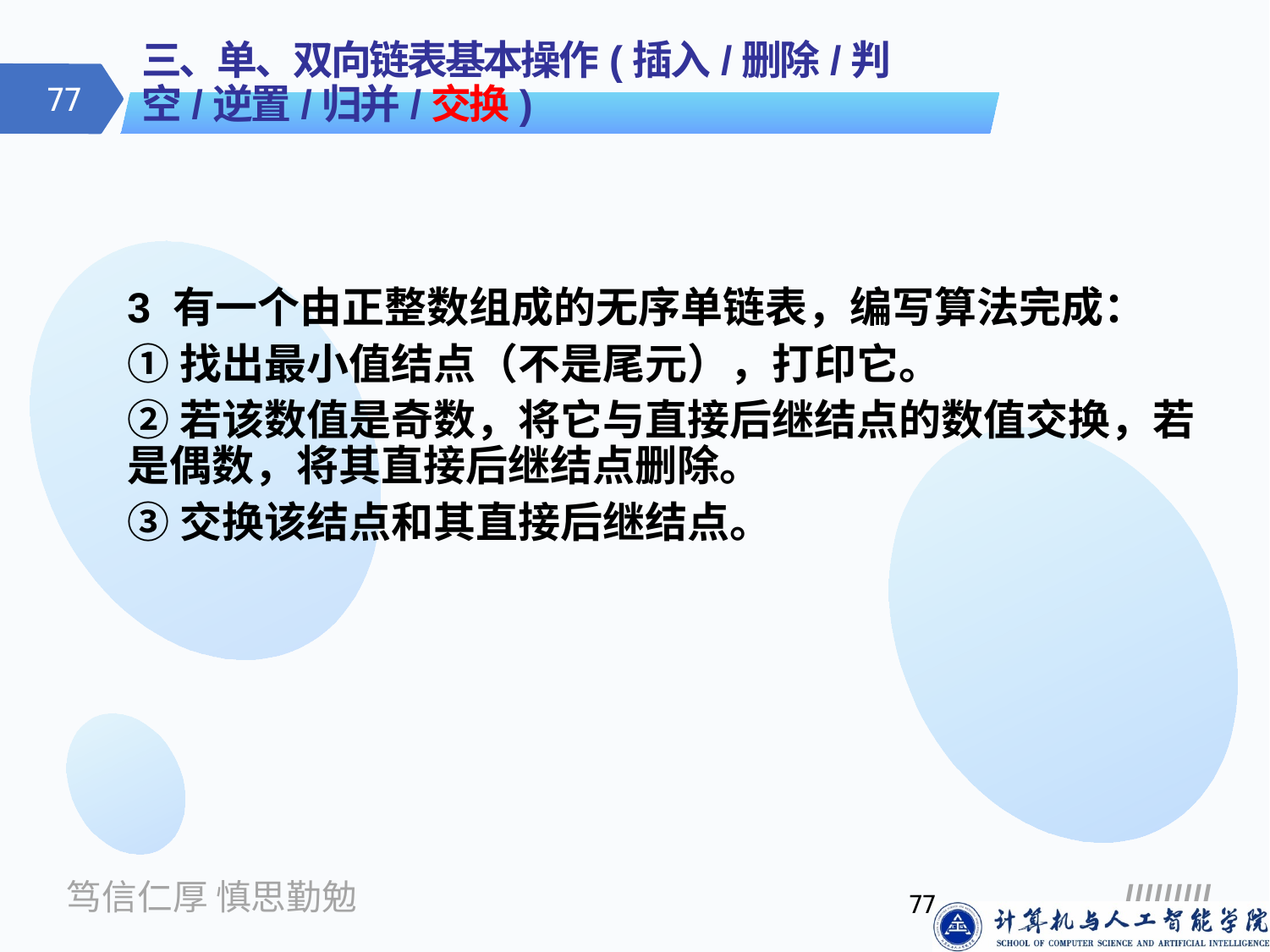

# 三、单、双向链表基本操作(插入/删除/判空/逆置/归并/交换)
3 有一个由正整数组成的无序单链表，编写算法完成：
①找出最小值结点（不是尾元），打印它。
②若该数值是奇数，将它与直接后继结点的数值交换，若是偶数，将其直接后继结点删除。
③交换该结点和其直接后继结点。

77